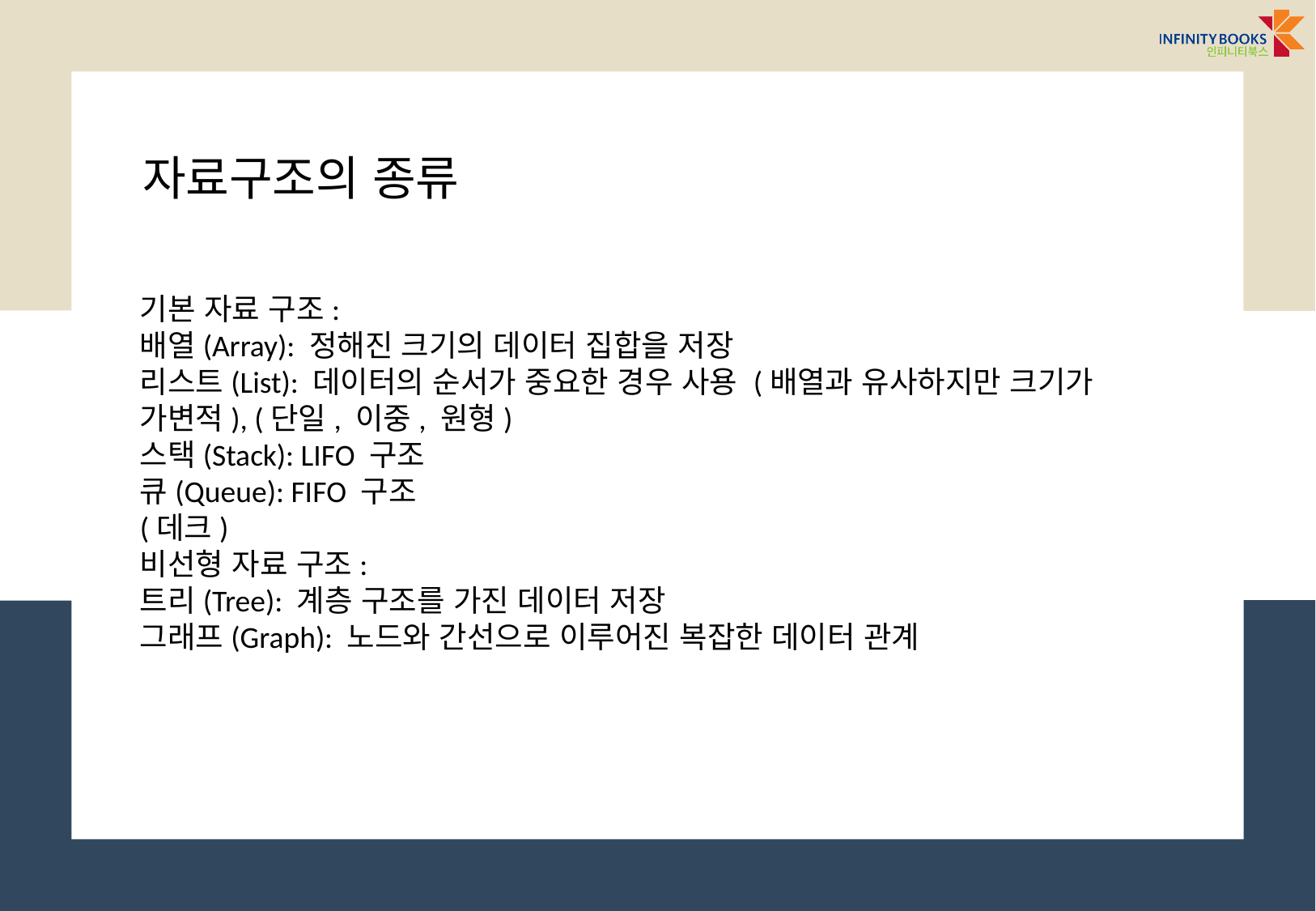

자료구조의 종류

기본 자료 구조:
배열(Array): 정해진 크기의 데이터 집합을 저장
리스트(List): 데이터의 순서가 중요한 경우 사용 (배열과 유사하지만 크기가 가변적), (단일, 이중, 원형)
스택(Stack): LIFO 구조
큐(Queue): FIFO 구조
(데크)
비선형 자료 구조:
트리(Tree): 계층 구조를 가진 데이터 저장
그래프(Graph): 노드와 간선으로 이루어진 복잡한 데이터 관계